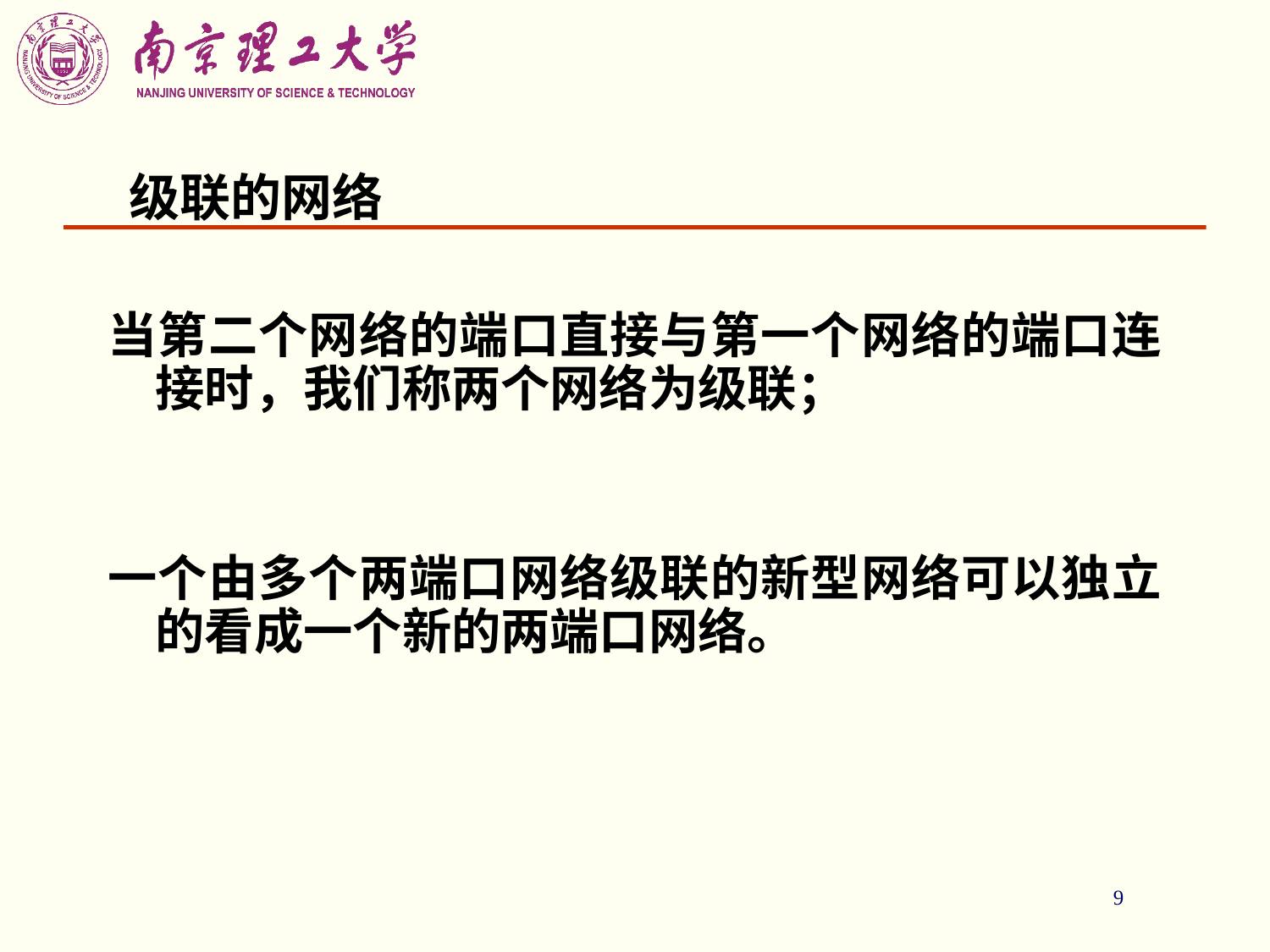

9
# 级联的网络
当第二个网络的端口直接与第一个网络的端口连接时，我们称两个网络为级联；

一个由多个两端口网络级联的新型网络可以独立的看成一个新的两端口网络。